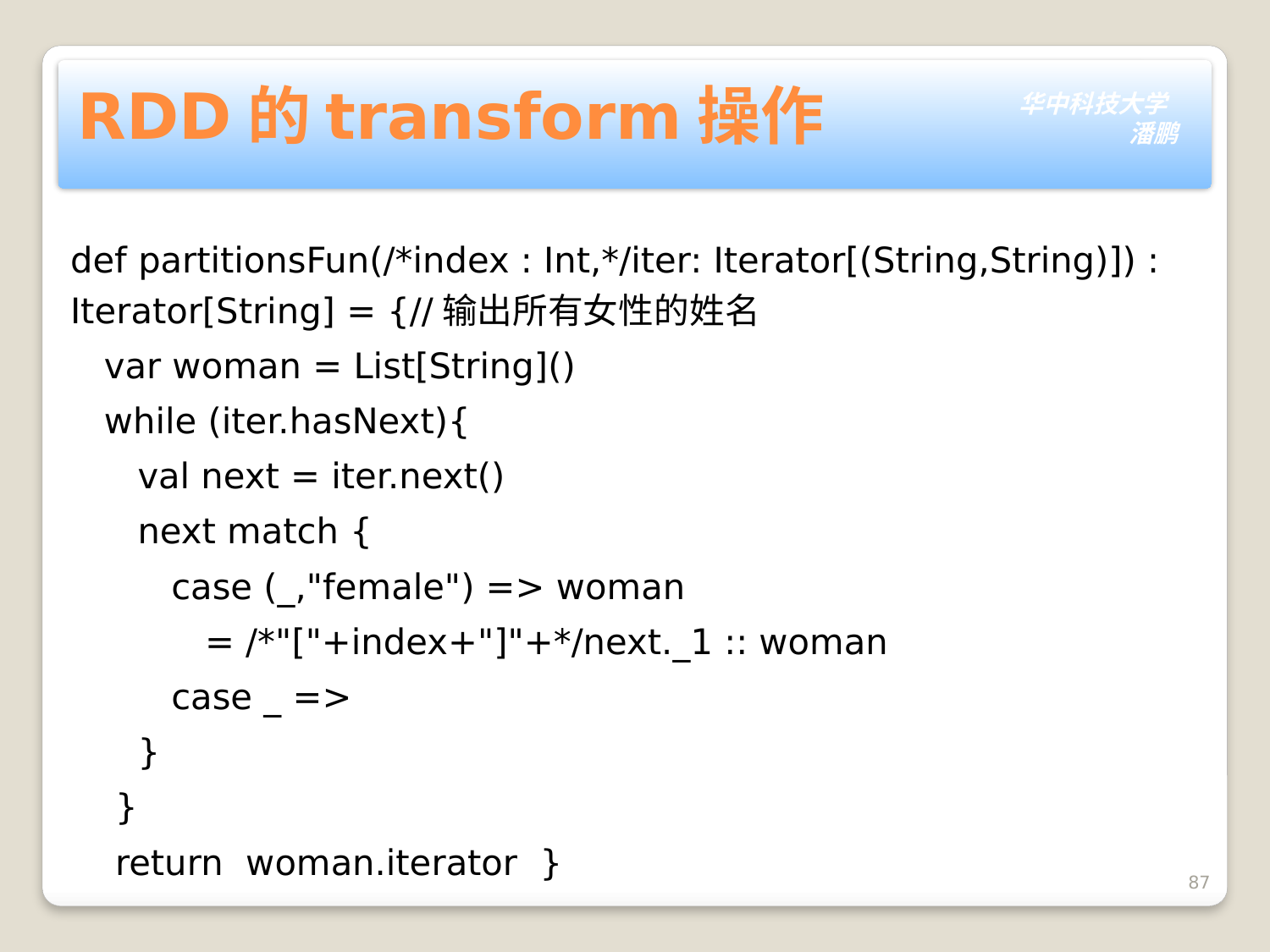

# RDD的transform操作
def partitionsFun(/*index : Int,*/iter: Iterator[(String,String)]) : Iterator[String] = {//输出所有女性的姓名
   var woman = List[String]()
   while (iter.hasNext){
      val next = iter.next()
      next match {
         case (_,"female") => woman
            = /*"["+index+"]"+*/next._1 :: woman
         case _ =>
      }
    }
    return  woman.iterator  }

87